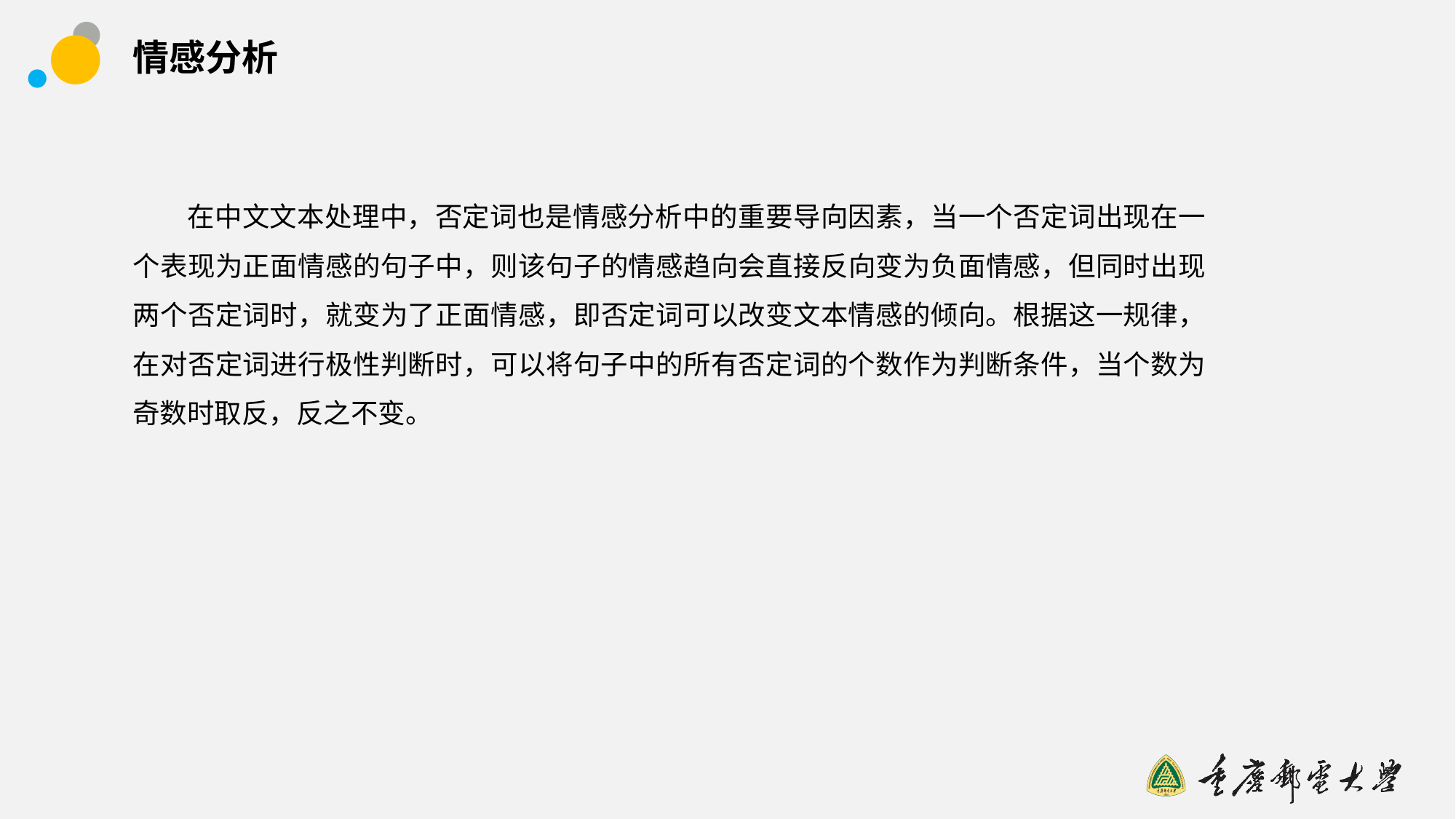

# 情感分析
在中文文本处理中，否定词也是情感分析中的重要导向因素，当一个否定词出现在一个表现为正面情感的句子中，则该句子的情感趋向会直接反向变为负面情感，但同时出现两个否定词时，就变为了正面情感，即否定词可以改变文本情感的倾向。根据这一规律，在对否定词进行极性判断时，可以将句子中的所有否定词的个数作为判断条件，当个数为奇数时取反，反之不变。